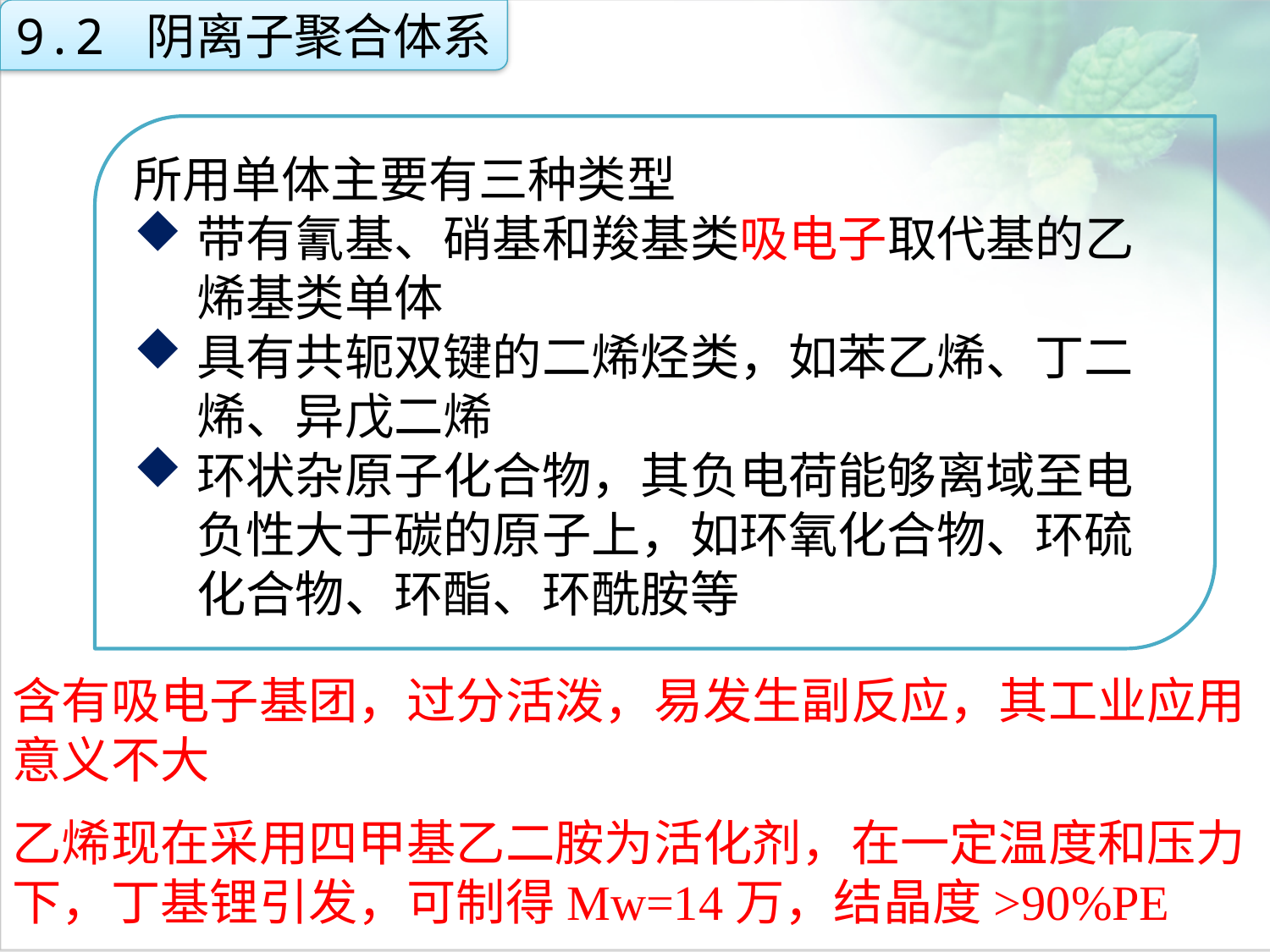

9.2 阴离子聚合体系
所用单体主要有三种类型
带有氰基、硝基和羧基类吸电子取代基的乙烯基类单体
具有共轭双键的二烯烃类，如苯乙烯、丁二烯、异戊二烯
环状杂原子化合物，其负电荷能够离域至电负性大于碳的原子上，如环氧化合物、环硫化合物、环酯、环酰胺等
点击添加文本
点击添加文本
点击添加文本
含有吸电子基团，过分活泼，易发生副反应，其工业应用意义不大
点击添加文本
乙烯现在采用四甲基乙二胺为活化剂，在一定温度和压力下，丁基锂引发，可制得Mw=14万，结晶度>90%PE